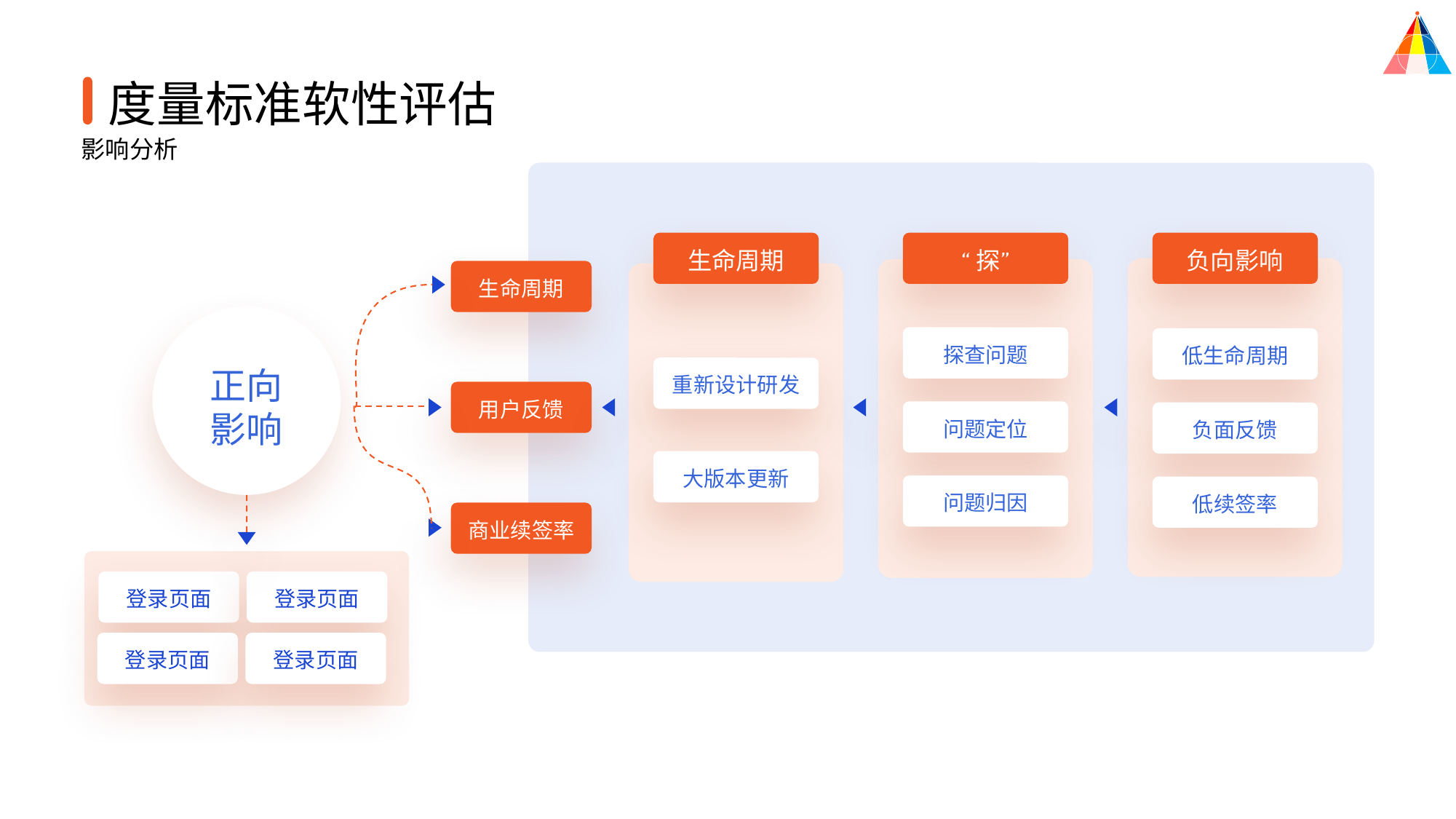

度量标准软性评估

影响分析

处方管理

生命周期

“探”

负向影响

生命周期

用户反馈

商业续签率

探查问题

低生命周期

重新设计研发
正向
影响

问题定位

负面反馈

大版本更新

问题归因

低续签率

登录页面

登录页面

登录页面

登录页面